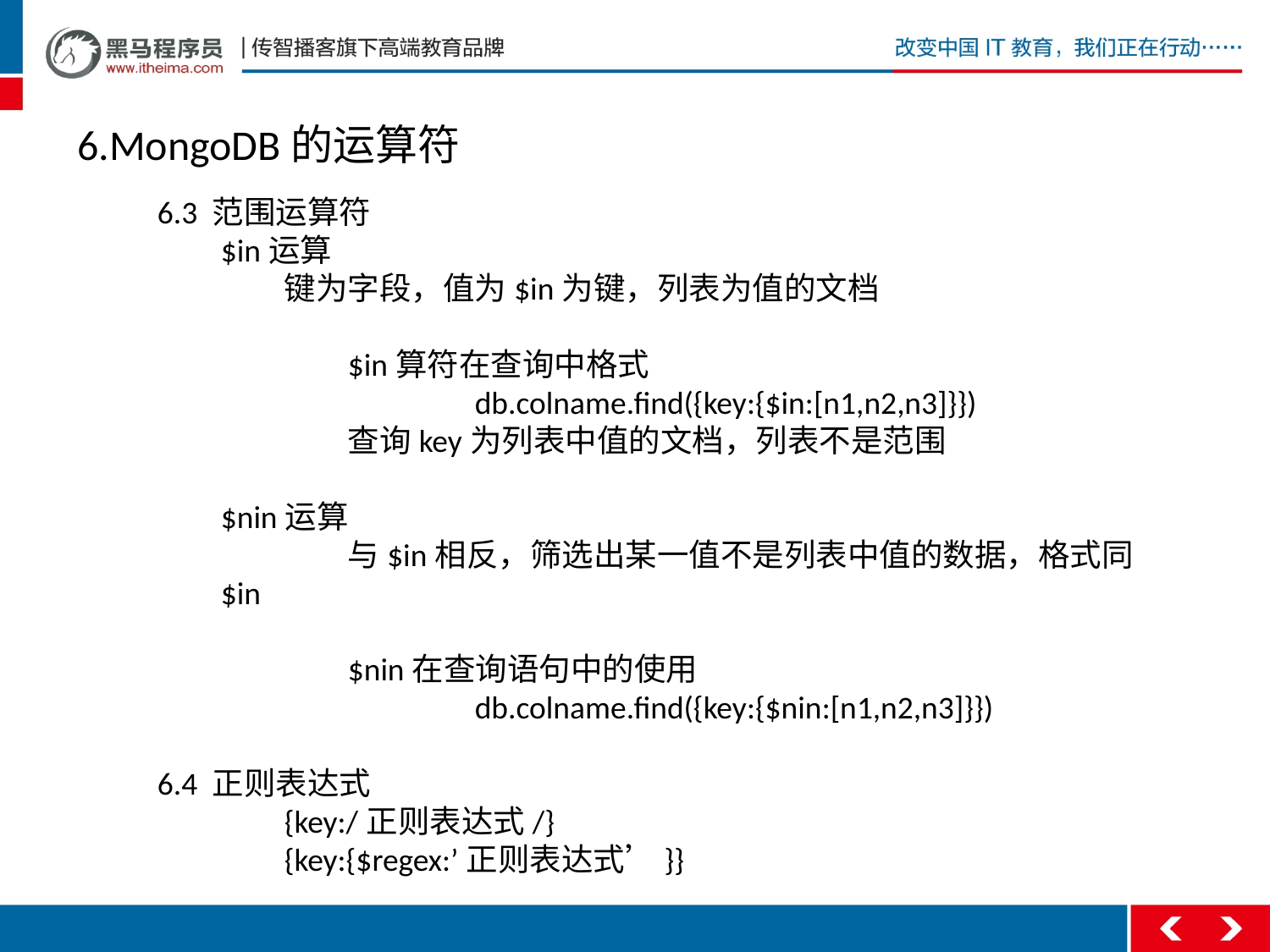

6.MongoDB的运算符
6.3 范围运算符
$in运算
	键为字段，值为$in为键，列表为值的文档

	$in算符在查询中格式
		db.colname.find({key:{$in:[n1,n2,n3]}})
	查询key为列表中值的文档，列表不是范围

$nin运算
	与$in相反，筛选出某一值不是列表中值的数据，格式同$in

	$nin在查询语句中的使用
		db.colname.find({key:{$nin:[n1,n2,n3]}})

6.4 正则表达式
	{key:/正则表达式/}
	{key:{$regex:’正则表达式’}}